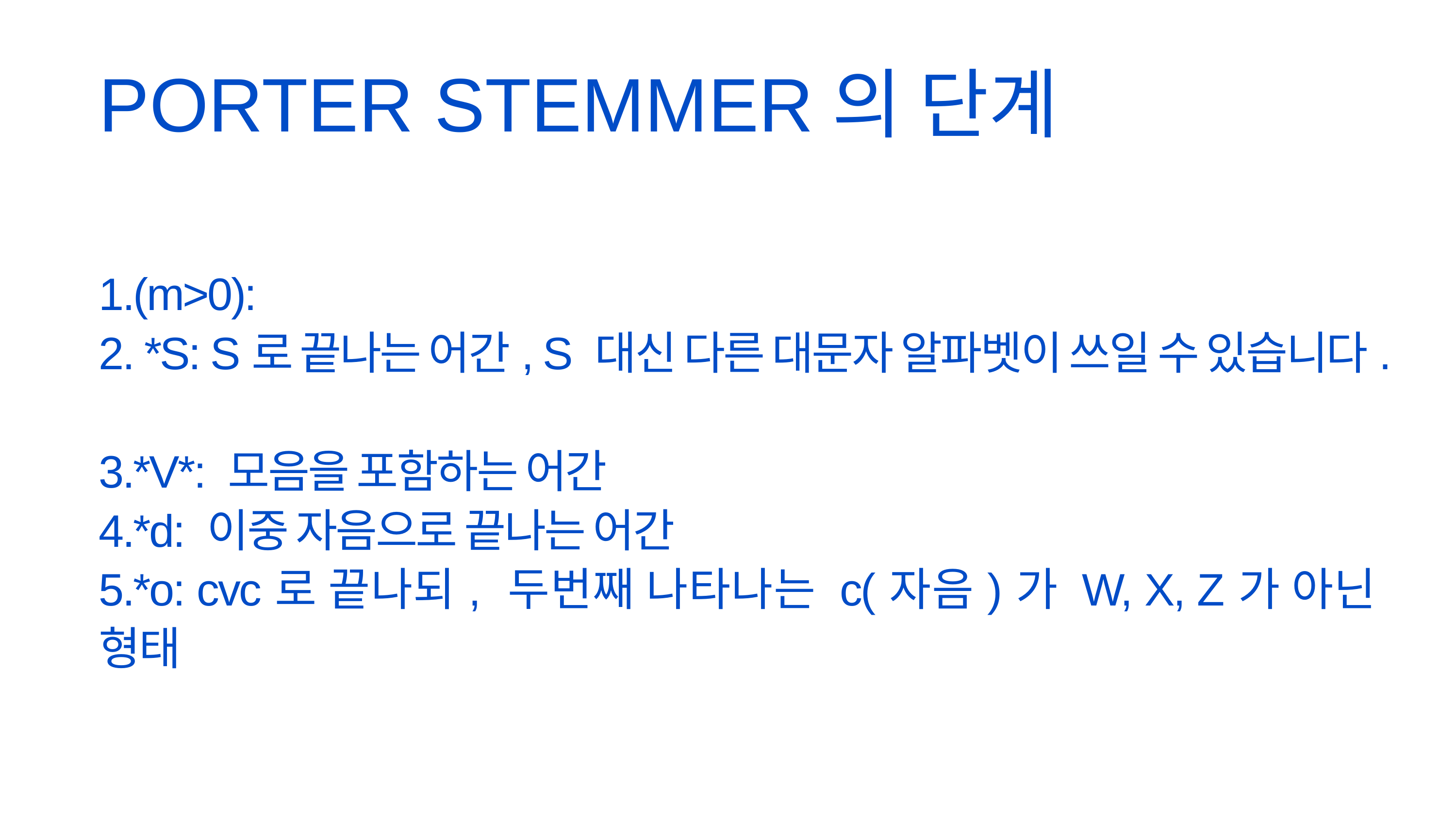

PORTER STEMMER의 단계
1.(m>0):
2. *S: S로 끝나는 어간, S 대신 다른 대문자 알파벳이 쓰일 수 있습니다.
3.*V*: 모음을 포함하는 어간
4.*d: 이중 자음으로 끝나는 어간
5.*o: cvc로 끝나되, 두번째 나타나는 c(자음)가 W, X, Z가 아닌 형태